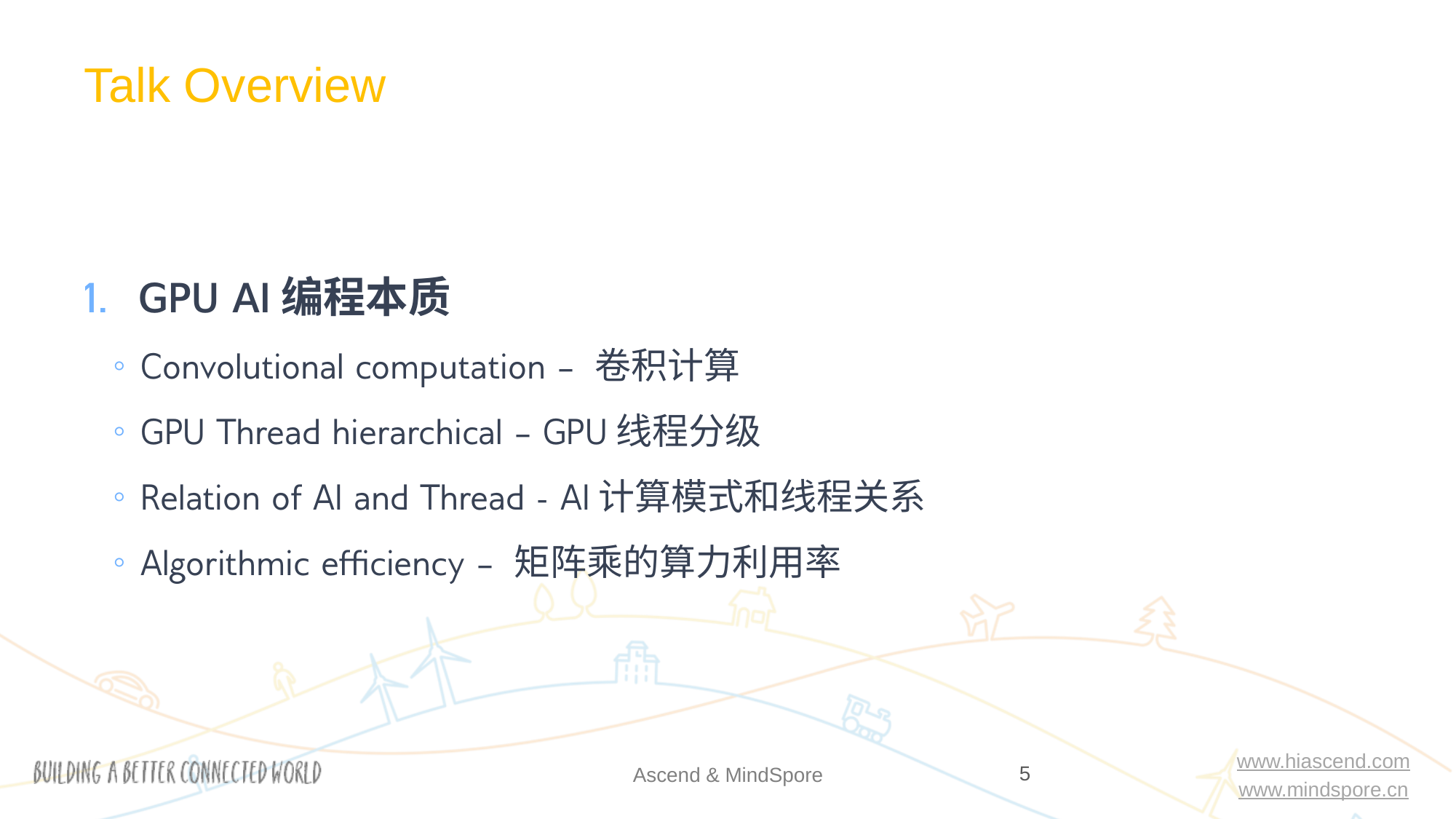

Talk Overview
GPU AI编程本质
Convolutional computation – 卷积计算
GPU Thread hierarchical – GPU线程分级
Relation of AI and Thread - AI计算模式和线程关系
Algorithmic efficiency – 矩阵乘的算力利用率